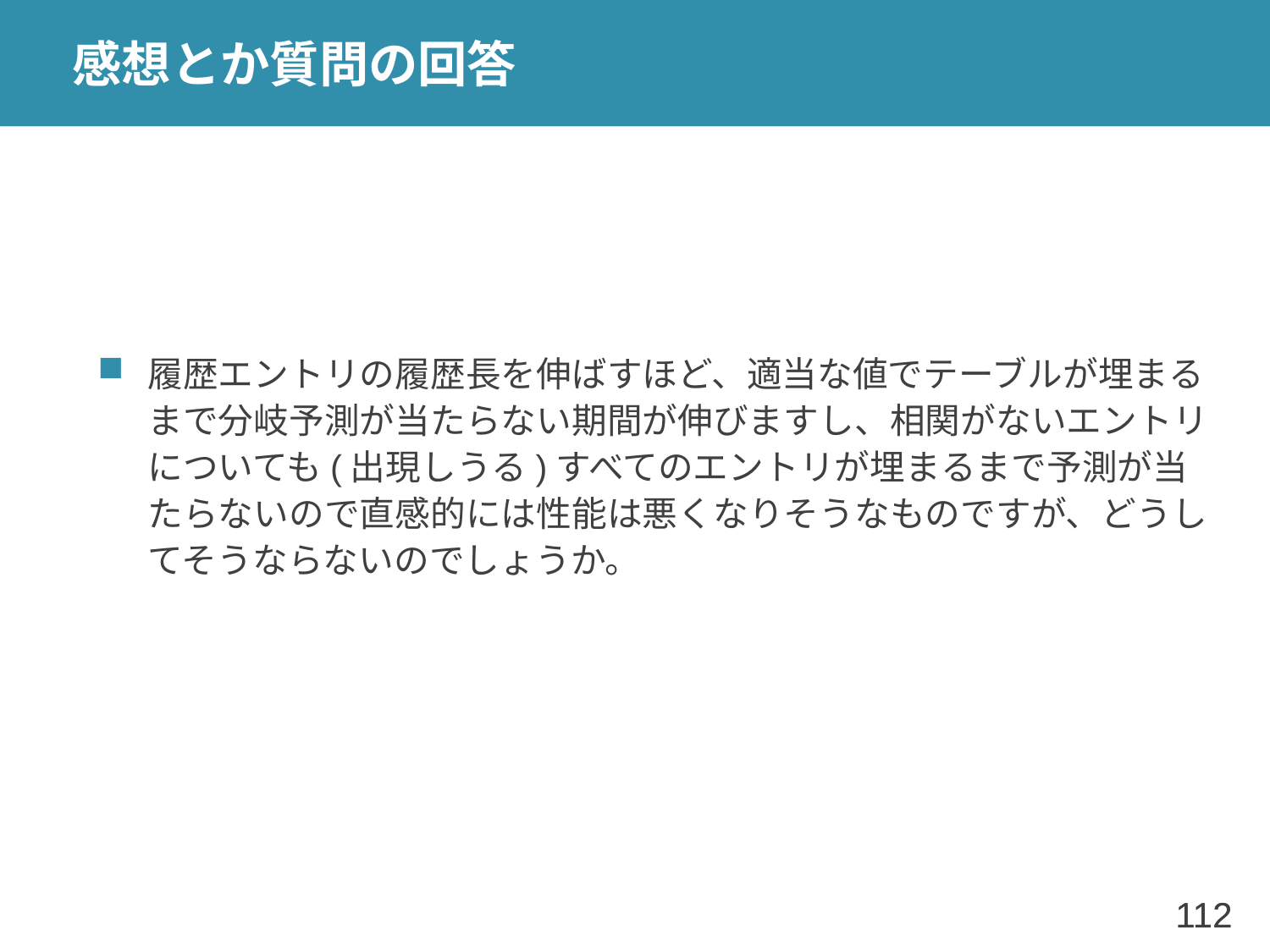

# 感想とか質問の回答
履歴エントリの履歴長を伸ばすほど、適当な値でテーブルが埋まるまで分岐予測が当たらない期間が伸びますし、相関がないエントリについても(出現しうる)すべてのエントリが埋まるまで予測が当たらないので直感的には性能は悪くなりそうなものですが、どうしてそうならないのでしょうか。